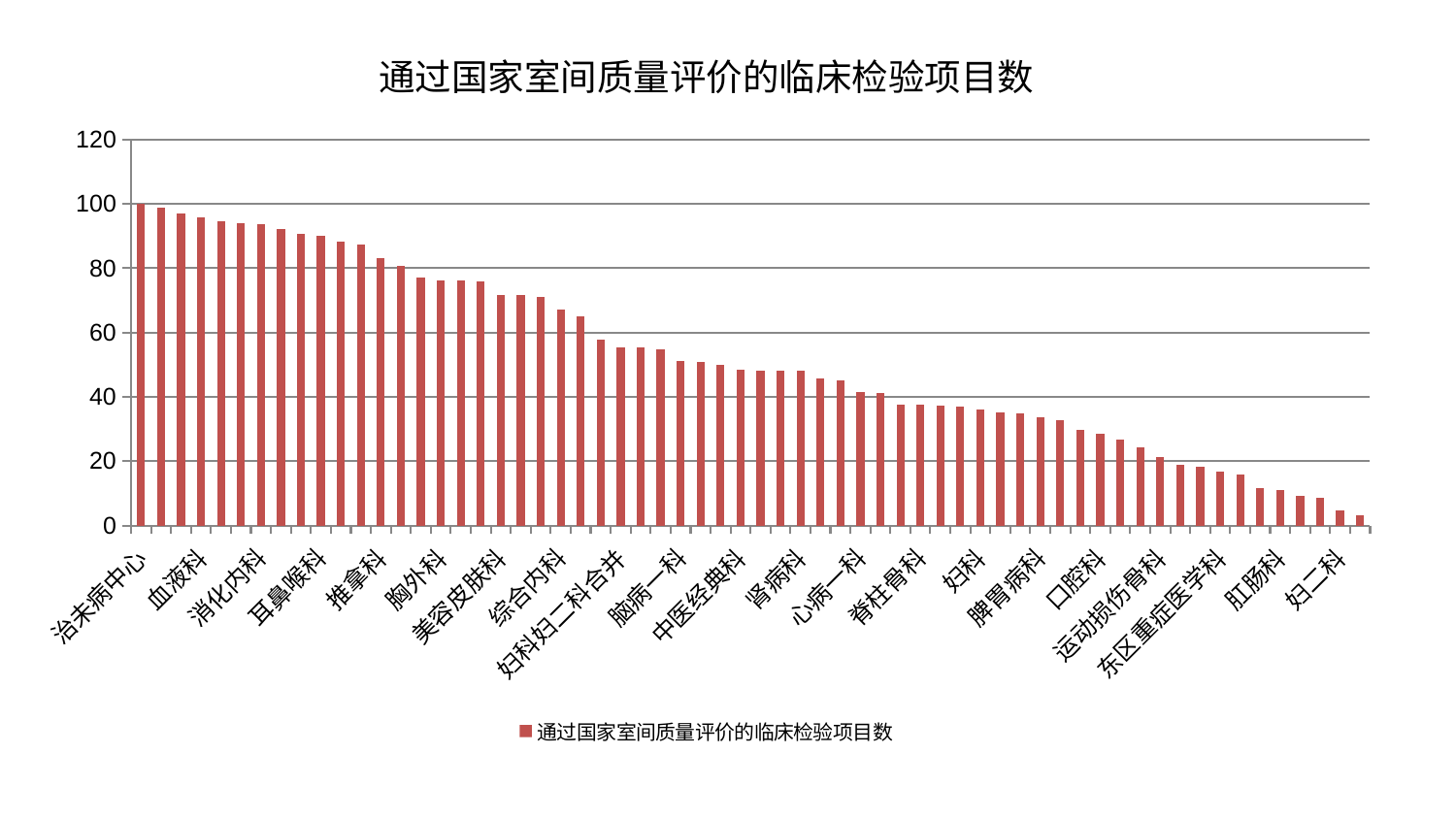

### Chart: 通过国家室间质量评价的临床检验项目数

| Category | 通过国家室间质量评价的临床检验项目数 |
|---|---|
| 治未病中心 | 100.0 |
| 男科 | 98.76446115938852 |
| 神经内科 | 97.07978397954466 |
| 血液科 | 95.7744822885611 |
| 微创骨科 | 94.73971007108268 |
| 儿科 | 94.01747893300355 |
| 消化内科 | 93.83810153882999 |
| 医院 | 92.29560371735765 |
| 小儿推拿科 | 90.77673079596538 |
| 耳鼻喉科 | 89.97294301946813 |
| 肝病科 | 88.20503265322779 |
| 创伤骨科 | 87.23980929199429 |
| 推拿科 | 83.06663597570366 |
| 身心医学科 | 80.88266557306295 |
| 心病四科 | 77.04886017223895 |
| 胸外科 | 76.33108937388766 |
| 脾胃科消化科合并 | 76.14734520612568 |
| 关节骨科 | 75.98857869029086 |
| 美容皮肤科 | 71.68474421099559 |
| 脑病二科 | 71.56842009240243 |
| 心血管内科 | 71.1957420802414 |
| 综合内科 | 67.2310919450186 |
| 小儿骨科 | 64.92621532142323 |
| 中医外治中心 | 57.68016719394959 |
| 妇科妇二科合并 | 55.48172999942494 |
| 肿瘤内科 | 55.42032358495533 |
| 呼吸内科 | 54.8334953334643 |
| 脑病一科 | 51.21896881061338 |
| 内分泌科 | 50.77887995650808 |
| 心病三科 | 50.01995174072503 |
| 中医经典科 | 48.55393661093857 |
| 神经外科 | 48.259102780826055 |
| 眼科 | 48.1072250009032 |
| 肾病科 | 48.03530228692026 |
| 泌尿外科 | 45.606491595801494 |
| 普通外科 | 45.224423151005716 |
| 心病一科 | 41.57546599656299 |
| 康复科 | 41.16455239940858 |
| 针灸科 | 37.692062235677795 |
| 脊柱骨科 | 37.66124161216629 |
| 骨科 | 37.32552298564272 |
| 显微骨科 | 36.95109498671527 |
| 妇科 | 35.97419254302253 |
| 老年医学科 | 35.22433505690152 |
| 脑病三科 | 34.9366520978264 |
| 脾胃病科 | 33.67985536763854 |
| 风湿病科 | 32.70927910787609 |
| 重症医学科 | 29.73969005971292 |
| 口腔科 | 28.44000885558622 |
| 周围血管科 | 26.7753893034308 |
| 肾脏内科 | 24.32299948556347 |
| 运动损伤骨科 | 21.297342961788 |
| 乳腺甲状腺外科 | 18.766152538733646 |
| 皮肤科 | 18.11791097297144 |
| 东区重症医学科 | 16.840291713754713 |
| 西区重症医学科 | 15.785235180646925 |
| 心病二科 | 11.744551257869102 |
| 肛肠科 | 11.051375526572967 |
| 肝胆外科 | 9.299775664835895 |
| 产科 | 8.639892675671419 |
| 妇二科 | 4.548946298712396 |
| 东区肾病科 | 3.231960476754494 |
233